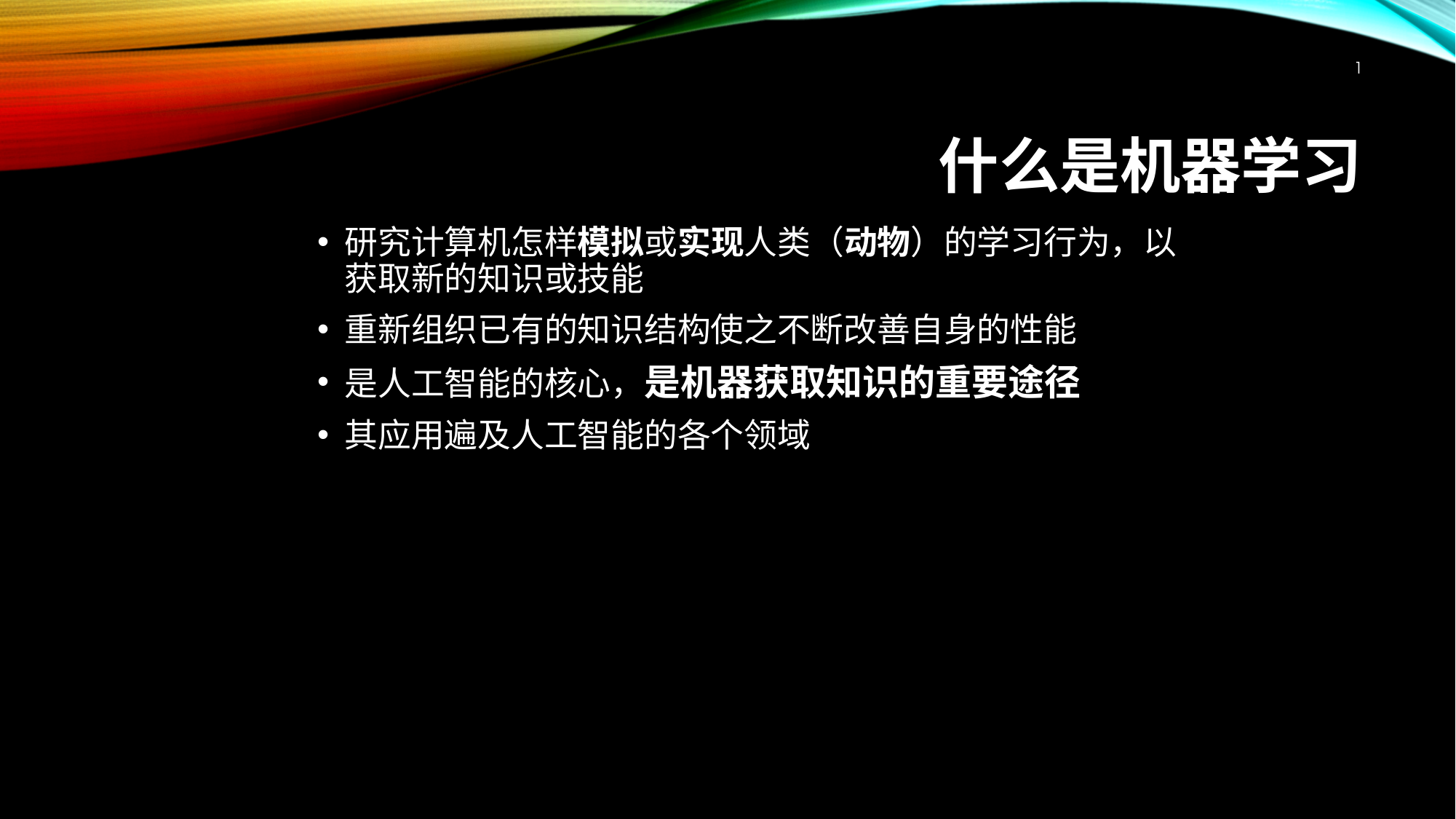

1
# 什么是机器学习
研究计算机怎样模拟或实现人类（动物）的学习行为，以获取新的知识或技能
重新组织已有的知识结构使之不断改善自身的性能
是人工智能的核心，是机器获取知识的重要途径
其应用遍及人工智能的各个领域